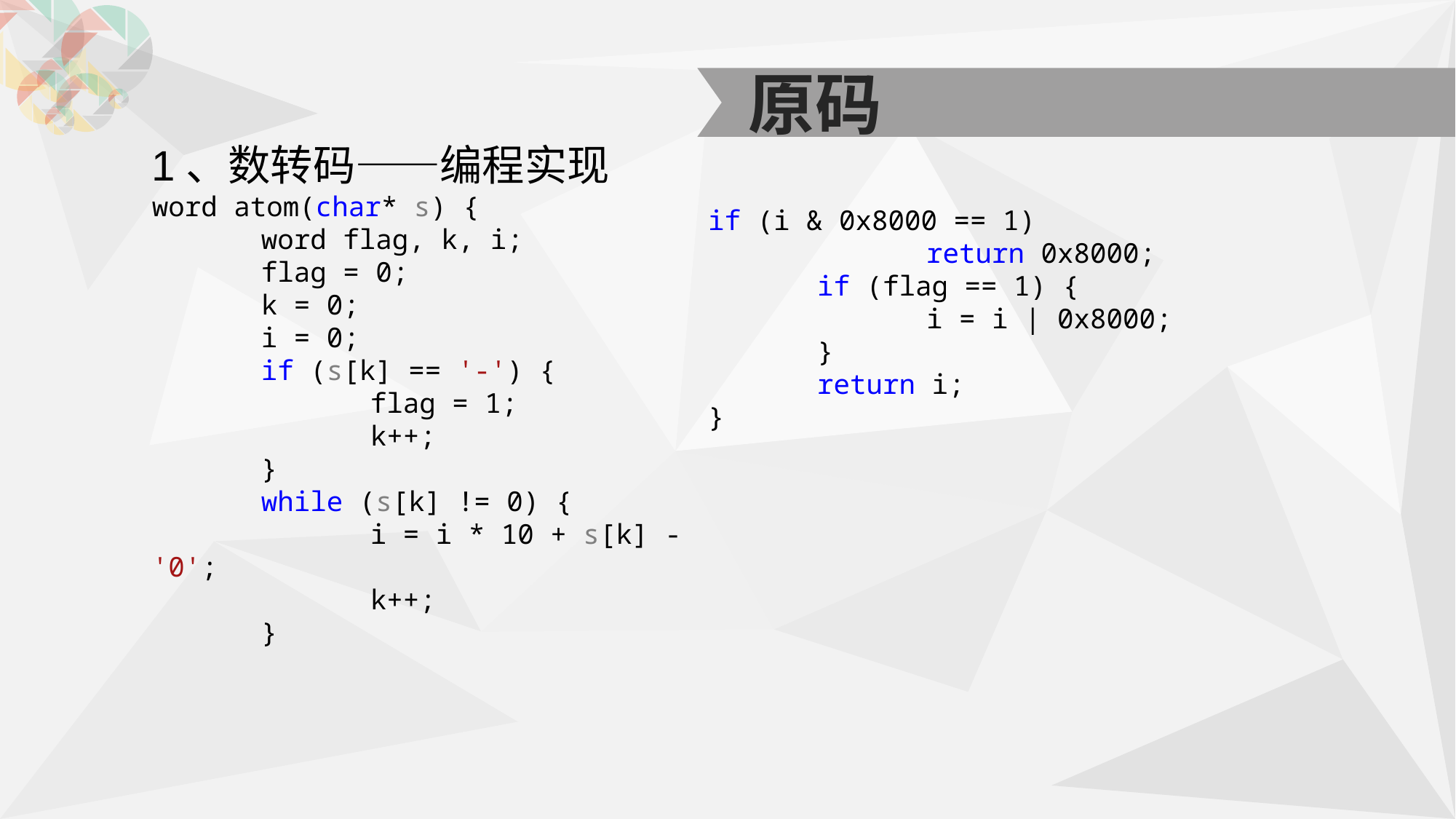

原码

1、数转码——编程实现
word atom(char* s) {
	word flag, k, i;
	flag = 0;
	k = 0;
	i = 0;
	if (s[k] == '-') {
		flag = 1;
		k++;
	}
	while (s[k] != 0) {
		i = i * 10 + s[k] - '0';
		k++;
	}

if (i & 0x8000 == 1)
		return 0x8000;
	if (flag == 1) {
		i = i | 0x8000;
	}
	return i;
}